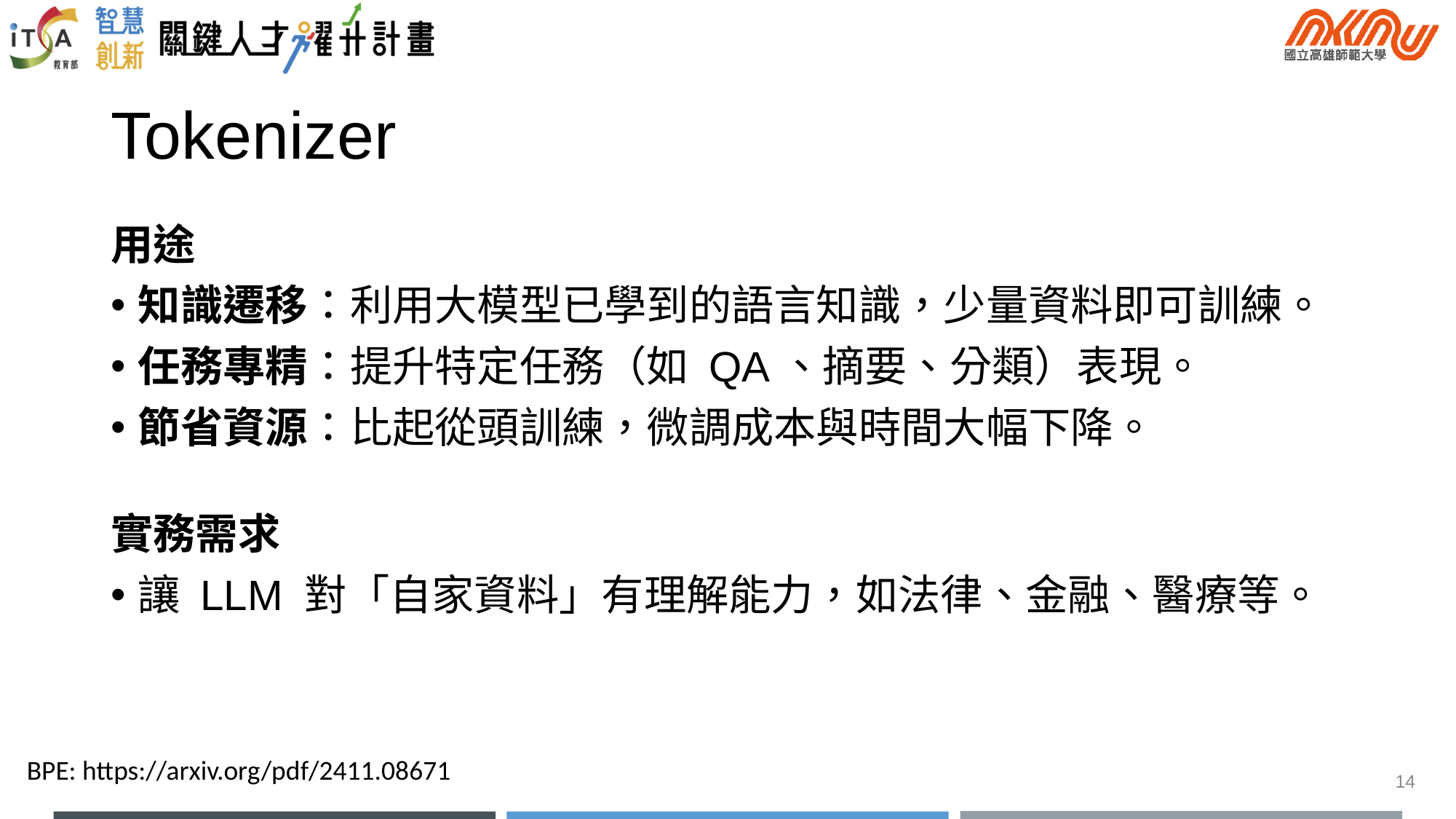

# Tokenizer
用途
知識遷移：利用大模型已學到的語言知識，少量資料即可訓練。
任務專精：提升特定任務（如 QA、摘要、分類）表現。
節省資源：比起從頭訓練，微調成本與時間大幅下降。
實務需求
讓 LLM 對「自家資料」有理解能力，如法律、金融、醫療等。
BPE: https://arxiv.org/pdf/2411.08671
14